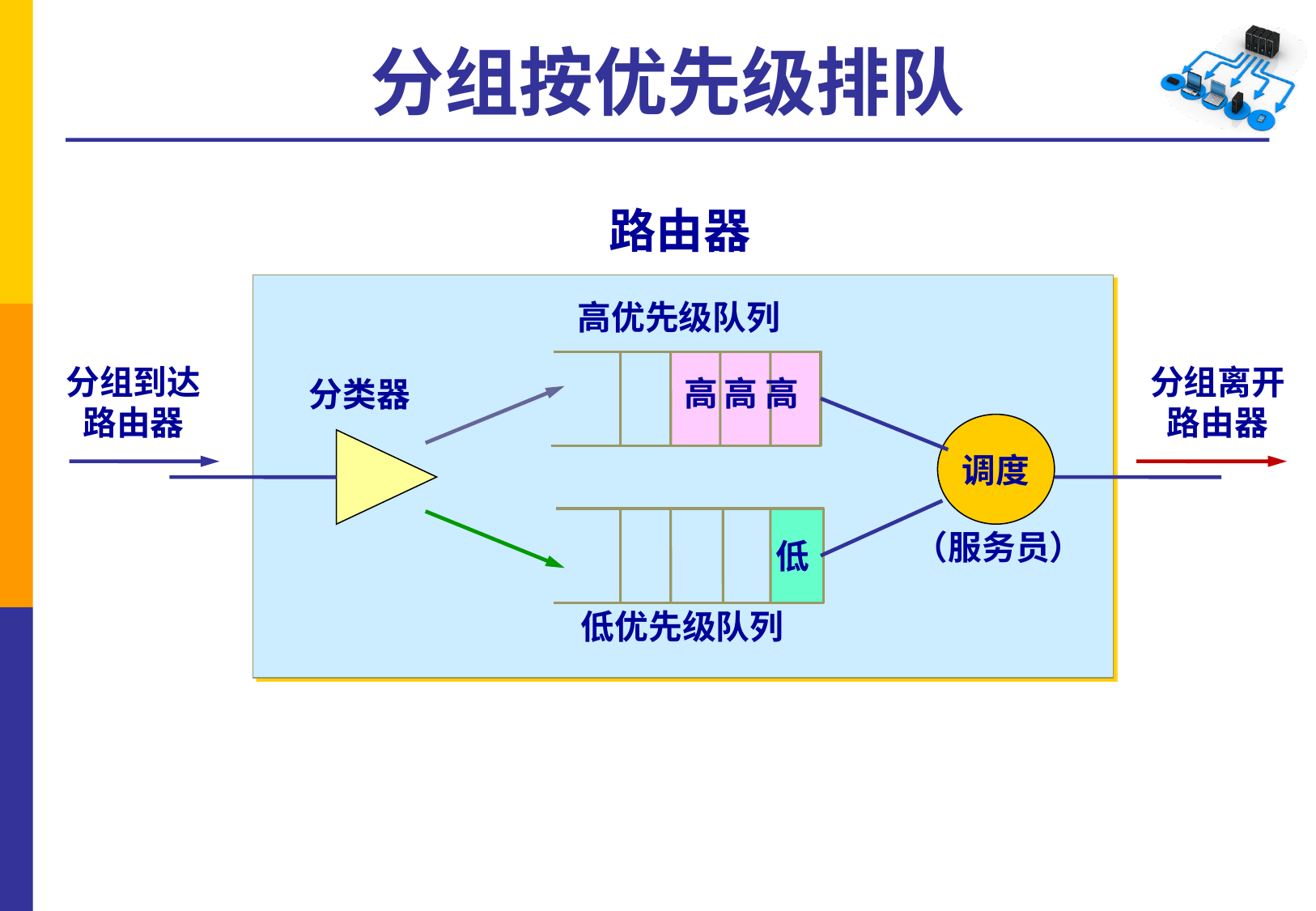

# 分组按优先级排队
路由器

高优先级队列

分组离开
路由器
分组到达
路由器
高  高 高
分类器

调度

（服务员）
低

低优先级队列